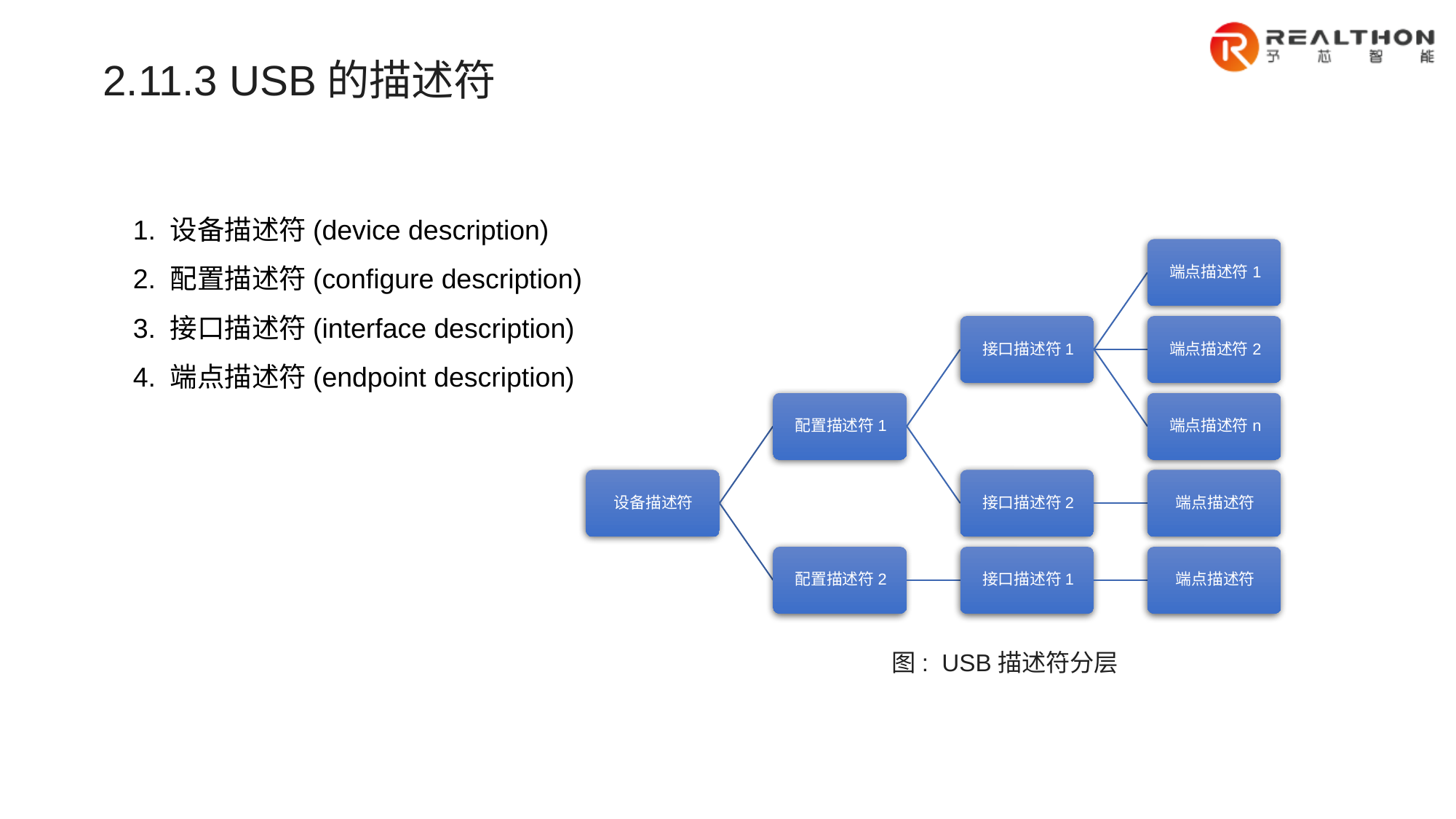

2.11.3 USB的描述符
	1. 设备描述符(device description)
	2. 配置描述符(configure description)
	3. 接口描述符(interface description)
	4. 端点描述符(endpoint description)
设备描述符

配置描述符1

接口描述符1

端点描述符1

端点描述符2

端点描述符n

接口描述符2

端点描述符

配置描述符2

接口描述符1

端点描述符
图:  USB描述符分层